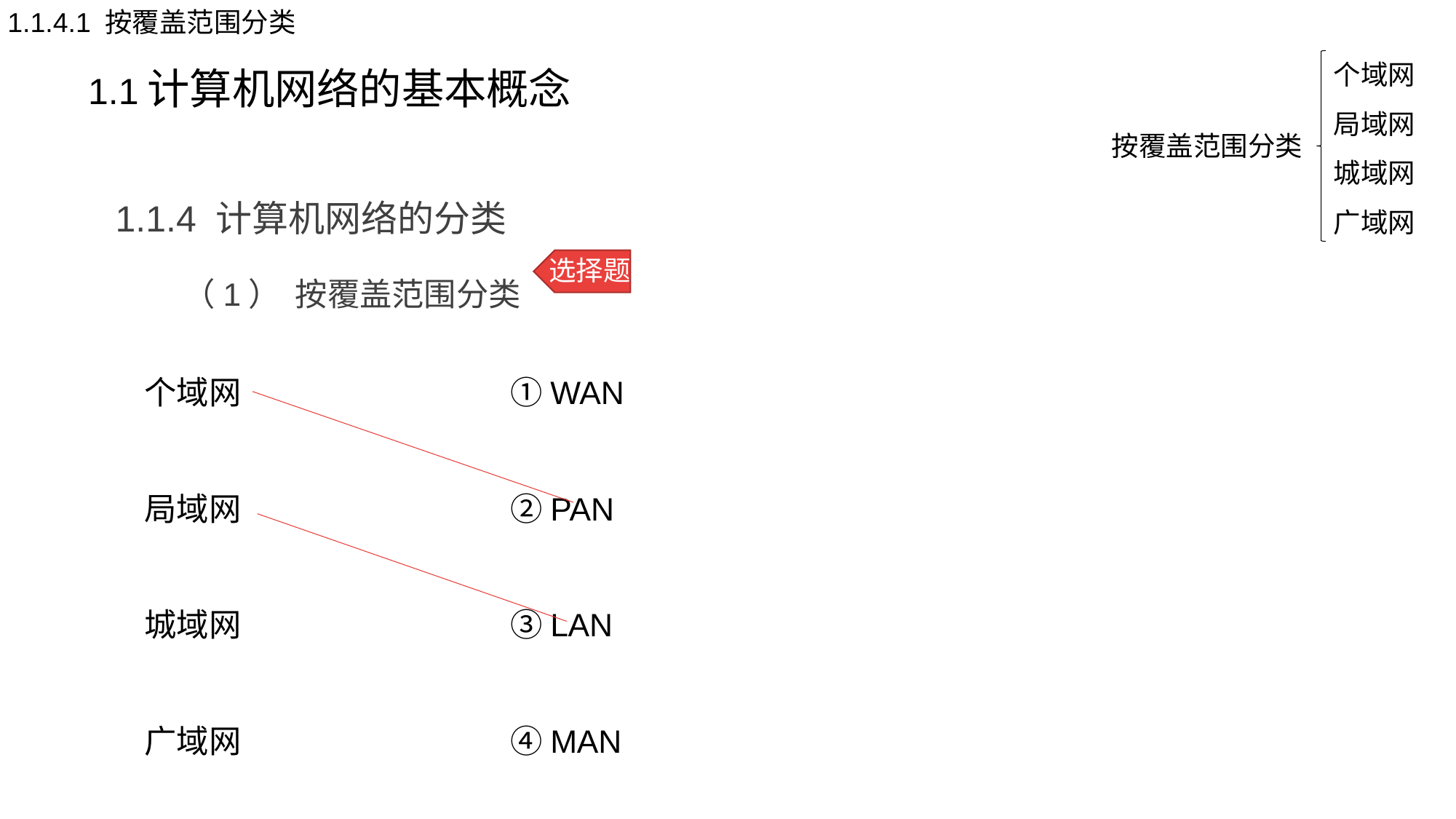

1.1.4.1 按覆盖范围分类
# 1.1计算机网络的基本概念
个域网
局域网
城域网
广域网

按覆盖范围分类

1.1.4 计算机网络的分类
            （1）  按覆盖范围分类

选择题

个域网                                     ①WAN

局域网                                     ②PAN

城域网                                     ③LAN

广域网                                     ④MAN